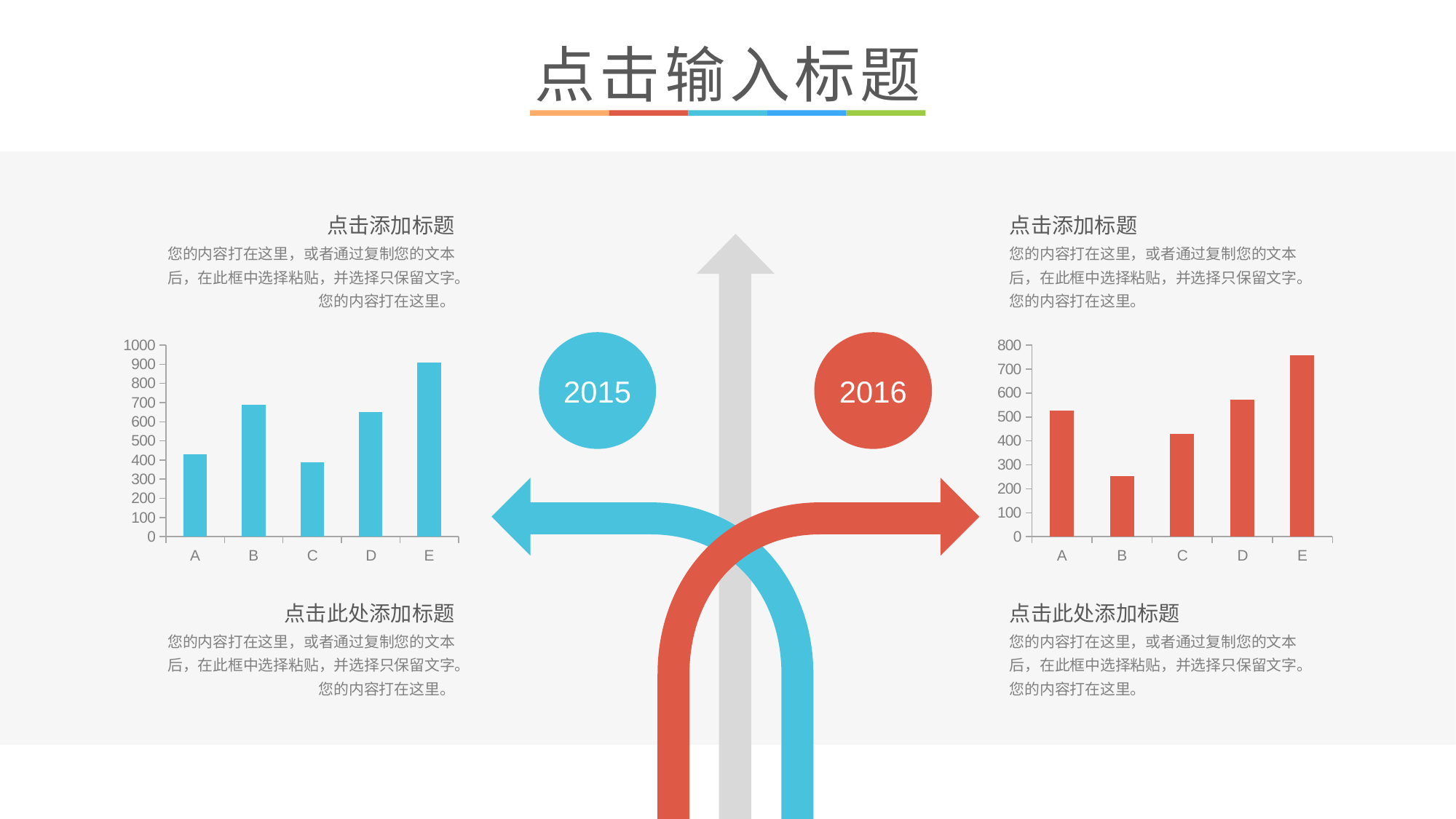

点击输入标题
点击添加标题
点击添加标题
您的内容打在这里，或者通过复制您的文本后，在此框中选择粘贴，并选择只保留文字。您的内容打在这里。

您的内容打在这里，或者通过复制您的文本后，在此框中选择粘贴，并选择只保留文字。您的内容打在这里。

### Chart

| Category | 系列 1 |
|---|---|
| A | 430.0 |
| B | 688.0 |
| C | 389.0 |
| D | 650.0 |
| E | 910.0 |

### Chart

| Category | 系列 1 |
|---|---|
| A | 528.0 |
| B | 253.0 |
| C | 430.0 |
| D | 571.0 |
| E | 757.0 |
2015
2016

点击此处添加标题
点击此处添加标题
您的内容打在这里，或者通过复制您的文本后，在此框中选择粘贴，并选择只保留文字。您的内容打在这里。
您的内容打在这里，或者通过复制您的文本后，在此框中选择粘贴，并选择只保留文字。您的内容打在这里。